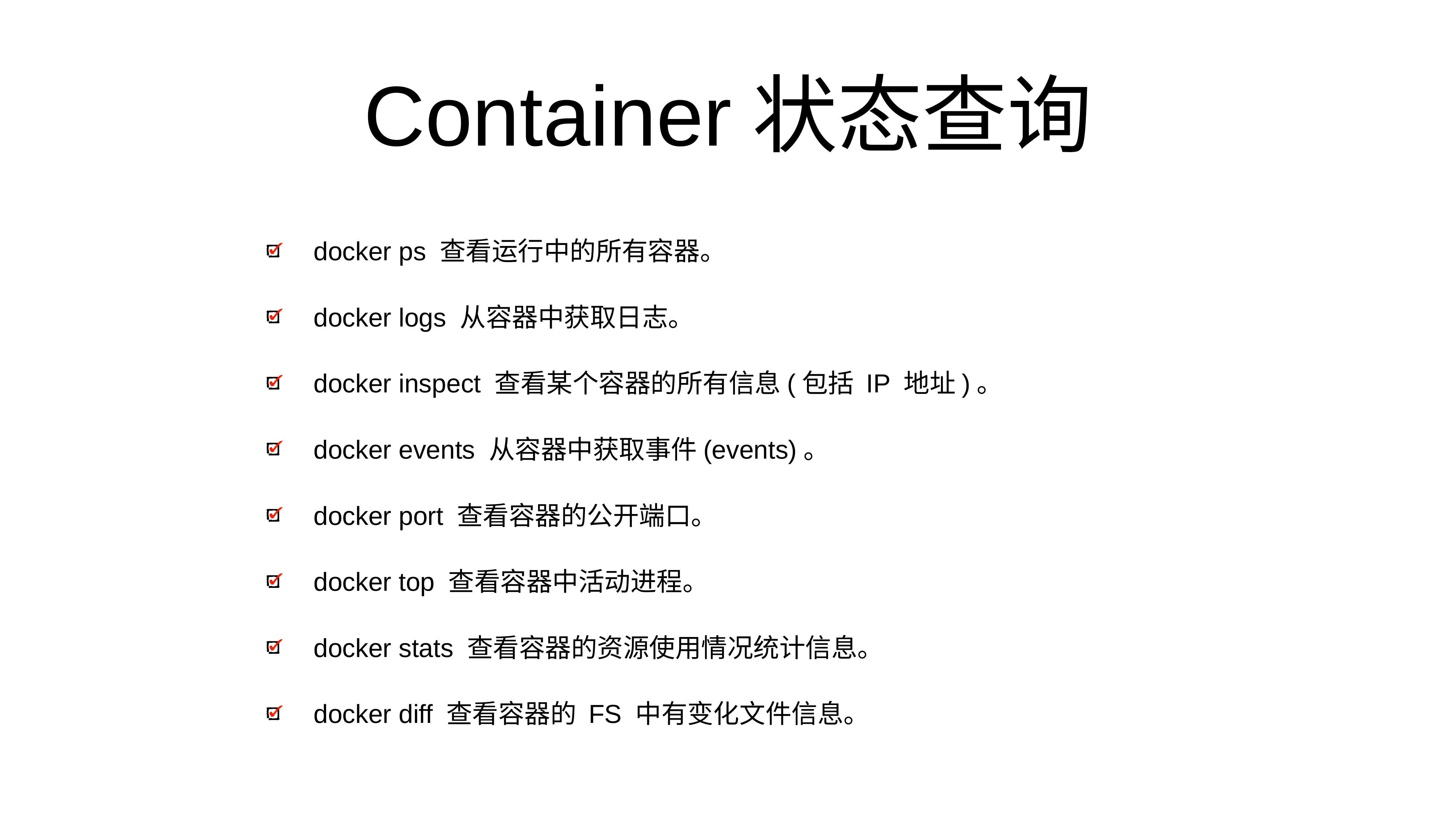

# Container状态查询
docker ps 查看运行中的所有容器。
docker logs 从容器中获取日志。
docker inspect 查看某个容器的所有信息(包括 IP 地址)。
docker events 从容器中获取事件(events)。
docker port 查看容器的公开端口。
docker top 查看容器中活动进程。
docker stats 查看容器的资源使用情况统计信息。
docker diff 查看容器的 FS 中有变化文件信息。